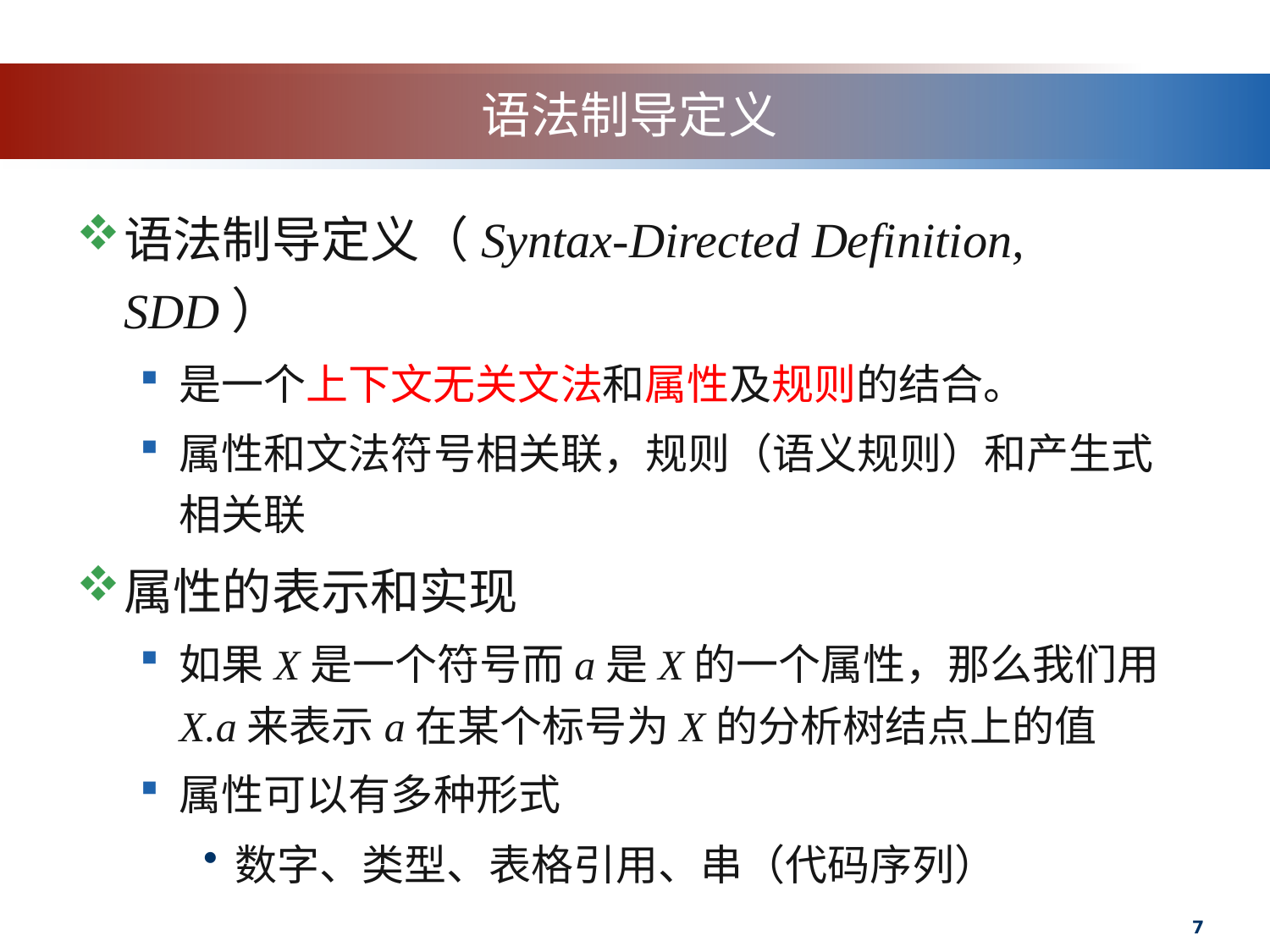

# 语法制导定义
语法制导定义（Syntax-Directed Definition, SDD）
是一个上下文无关文法和属性及规则的结合。
属性和文法符号相关联，规则（语义规则）和产生式相关联
属性的表示和实现
如果X是一个符号而a是X的一个属性，那么我们用X.a来表示a在某个标号为X的分析树结点上的值
属性可以有多种形式
数字、类型、表格引用、串（代码序列）
7